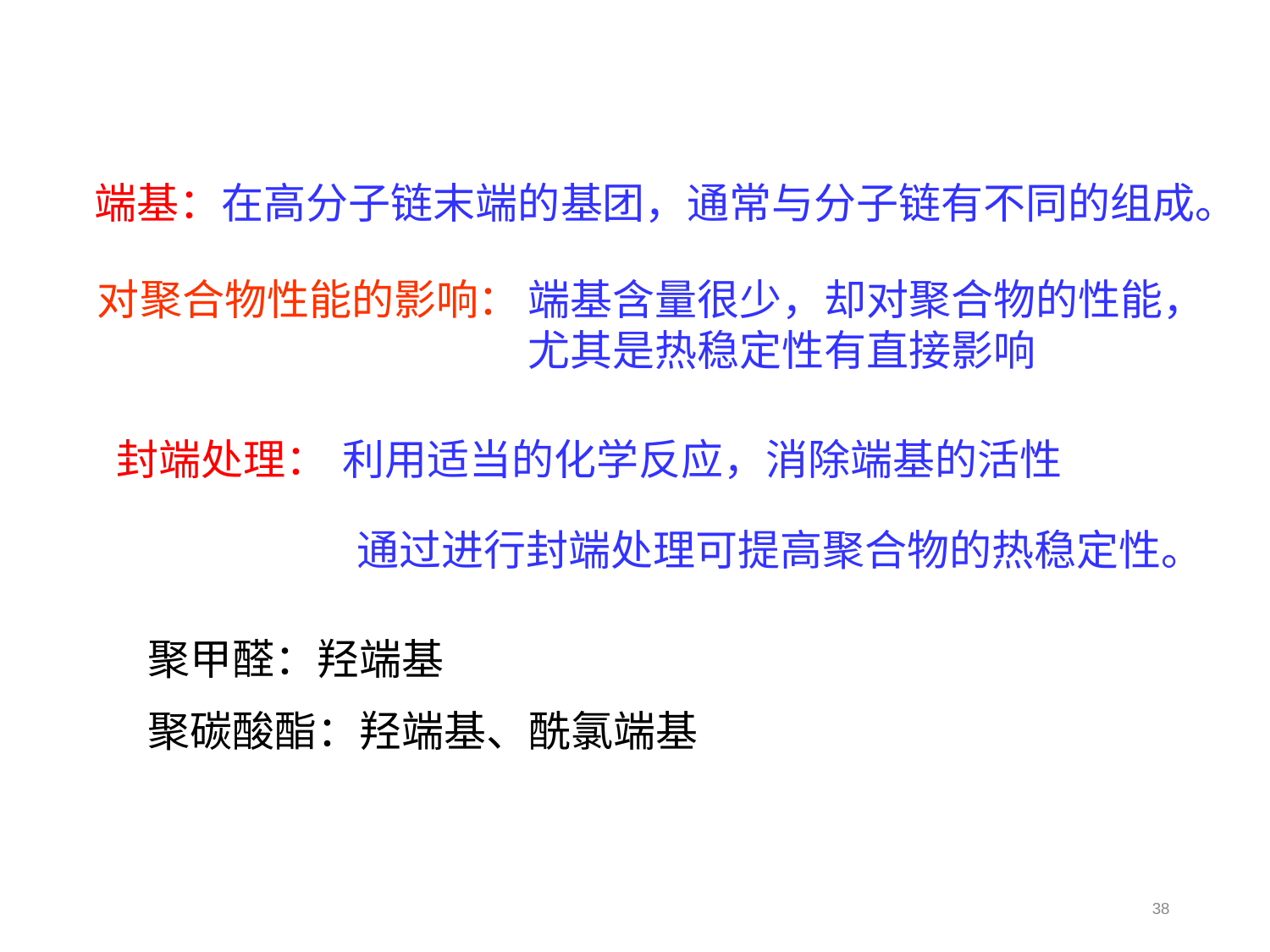

端基：在高分子链末端的基团，通常与分子链有不同的组成。
对聚合物性能的影响：
端基含量很少，却对聚合物的性能，尤其是热稳定性有直接影响
封端处理：
利用适当的化学反应，消除端基的活性
通过进行封端处理可提高聚合物的热稳定性。
聚甲醛：羟端基
聚碳酸酯：羟端基、酰氯端基

38